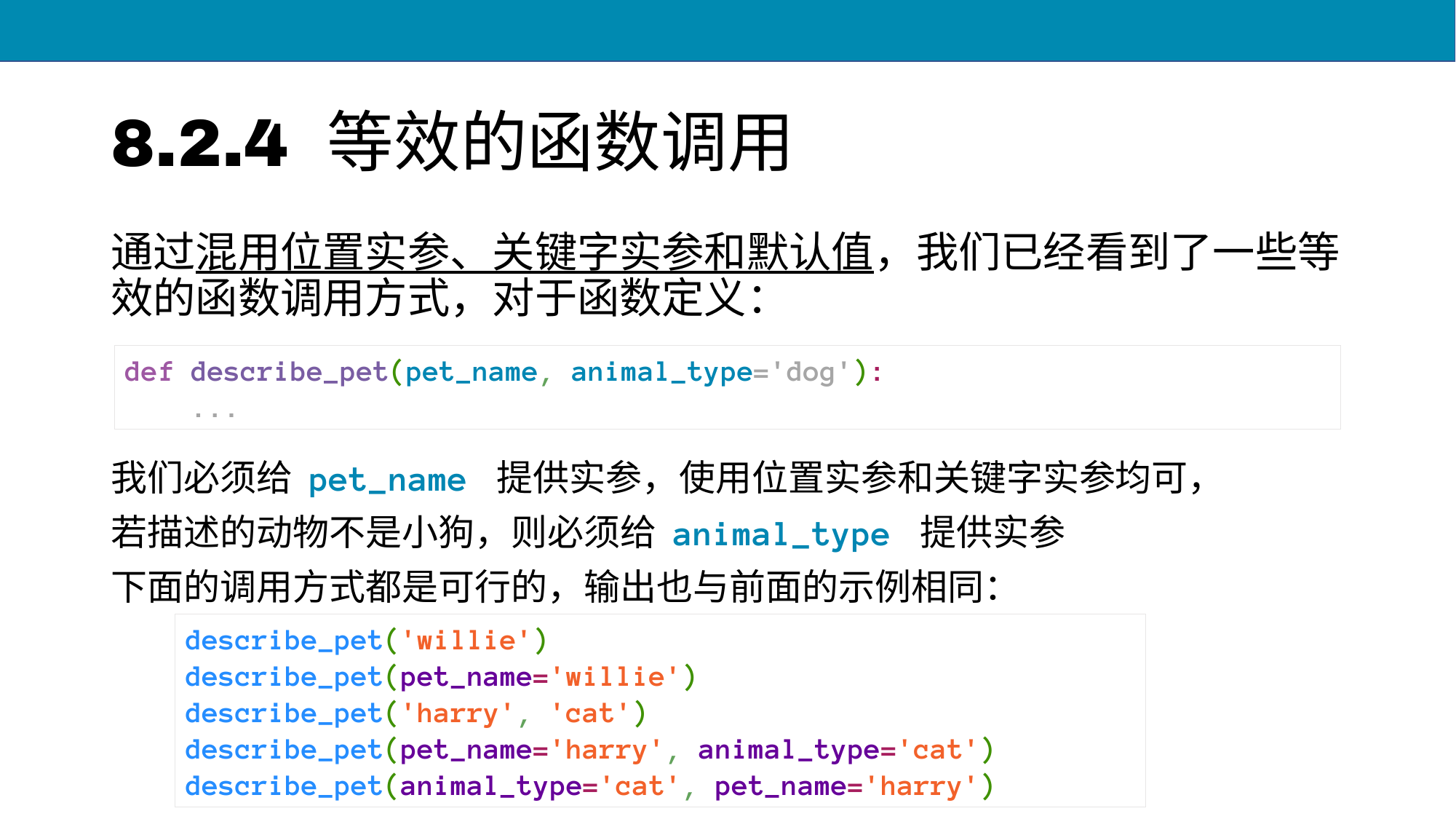

# 8.2.4 等效的函数调用
通过混用位置实参、关键字实参和默认值，我们已经看到了一些等效的函数调用方式，对于函数定义：

我们必须给 pet_name 提供实参，使用位置实参和关键字实参均可，
若描述的动物不是小狗，则必须给 animal_type 提供实参
下面的调用方式都是可行的，输出也与前面的示例相同：
def describe_pet(pet_name, animal_type='dog'):
    ...
describe_pet('willie')
describe_pet(pet_name='willie')
describe_pet('harry', 'cat')
describe_pet(pet_name='harry', animal_type='cat')
describe_pet(animal_type='cat', pet_name='harry')